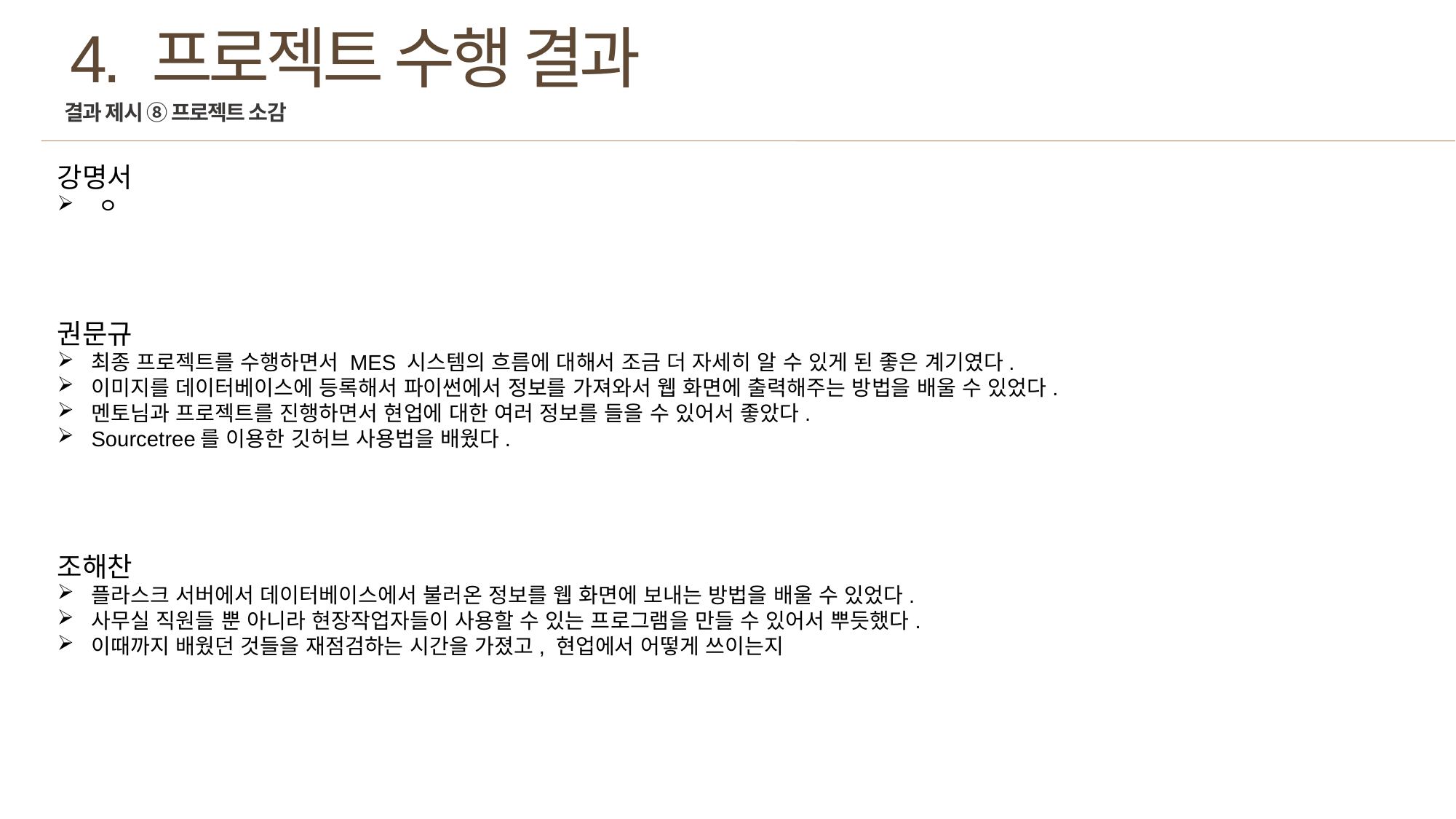

4. 프로젝트 수행 결과
결과 제시 ⑧ 프로젝트 소감
강명서
ㅇ

권문규
최종 프로젝트를 수행하면서 MES 시스템의 흐름에 대해서 조금 더 자세히 알 수 있게 된 좋은 계기였다.
이미지를 데이터베이스에 등록해서 파이썬에서 정보를 가져와서 웹 화면에 출력해주는 방법을 배울 수 있었다.
멘토님과 프로젝트를 진행하면서 현업에 대한 여러 정보를 들을 수 있어서 좋았다.
Sourcetree를 이용한 깃허브 사용법을 배웠다.

조해찬
플라스크 서버에서 데이터베이스에서 불러온 정보를 웹 화면에 보내는 방법을 배울 수 있었다.
사무실 직원들 뿐 아니라 현장작업자들이 사용할 수 있는 프로그램을 만들 수 있어서 뿌듯했다.
이때까지 배웠던 것들을 재점검하는 시간을 가졌고, 현업에서 어떻게 쓰이는지